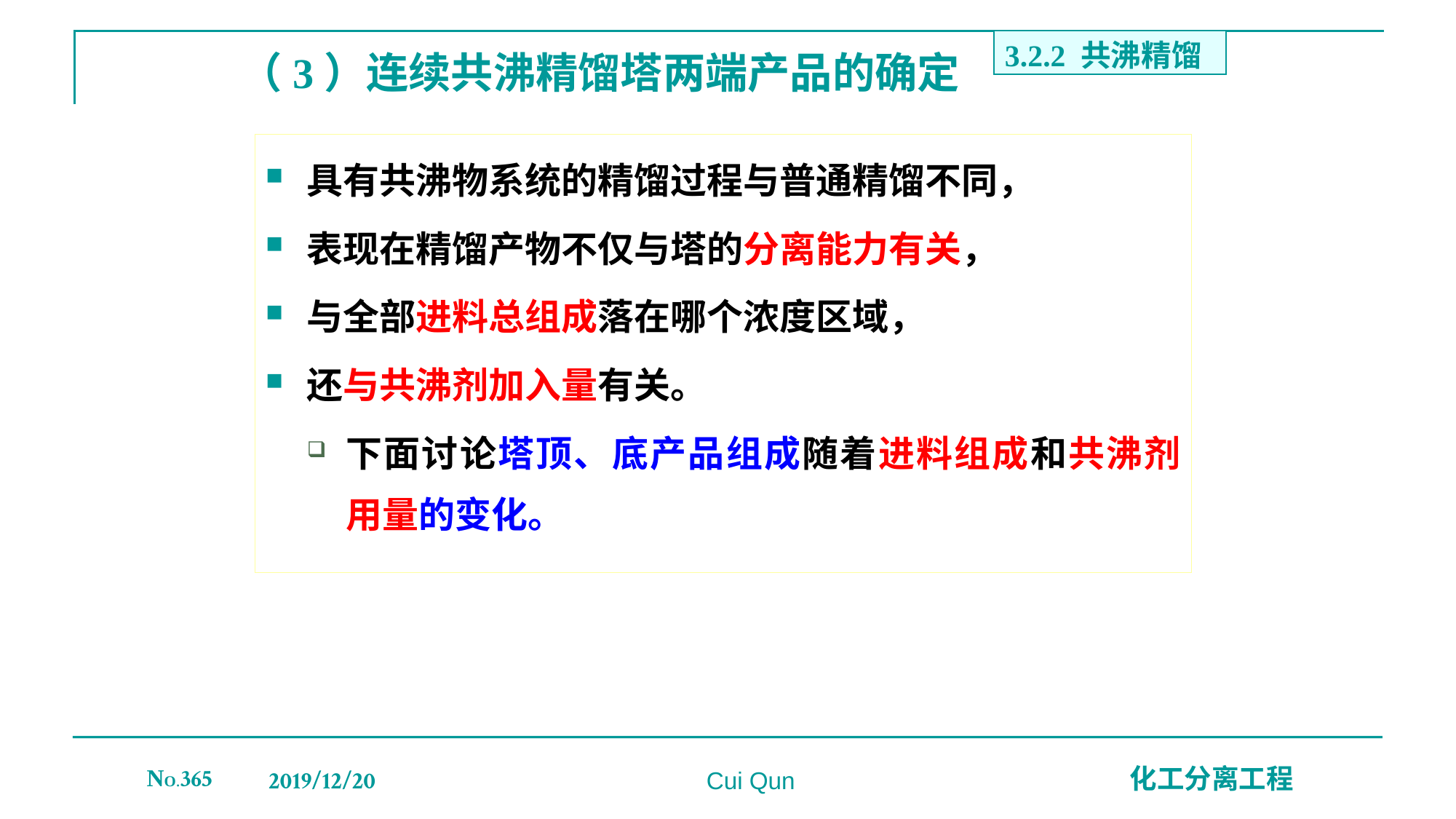

3.2.2 共沸精馏
# （3）连续共沸精馏塔两端产品的确定
具有共沸物系统的精馏过程与普通精馏不同，
表现在精馏产物不仅与塔的分离能力有关，
与全部进料总组成落在哪个浓度区域，
还与共沸剂加入量有关。
下面讨论塔顶、底产品组成随着进料组成和共沸剂用量的变化。
NO.365
2019/12/20
化工分离工程